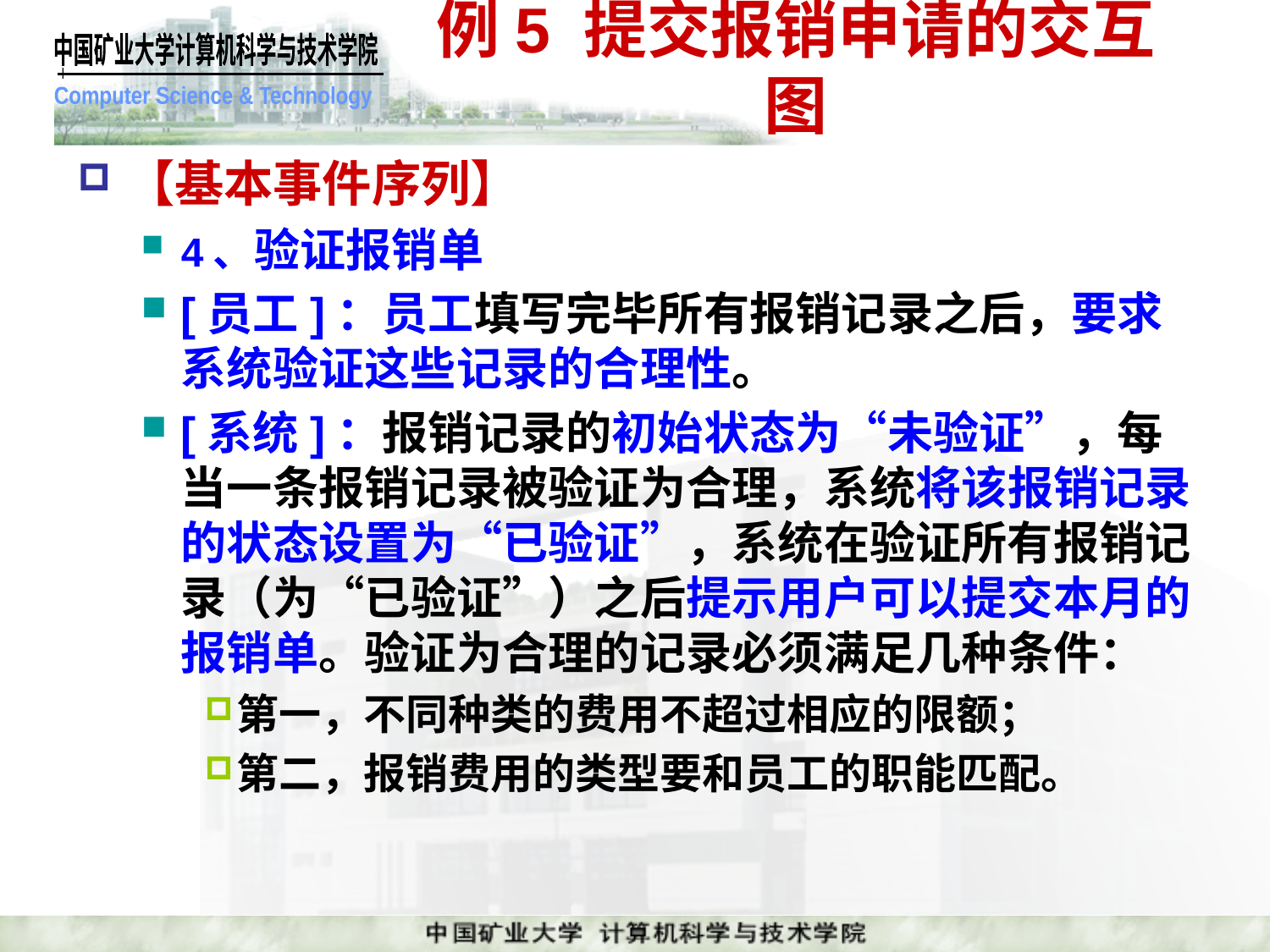

# 例5 提交报销申请的交互图
【基本事件序列】
4、验证报销单
[员工]：员工填写完毕所有报销记录之后，要求系统验证这些记录的合理性。
[系统]：报销记录的初始状态为“未验证”，每当一条报销记录被验证为合理，系统将该报销记录的状态设置为“已验证”，系统在验证所有报销记录（为“已验证”）之后提示用户可以提交本月的报销单。验证为合理的记录必须满足几种条件：
第一，不同种类的费用不超过相应的限额；
第二，报销费用的类型要和员工的职能匹配。
203